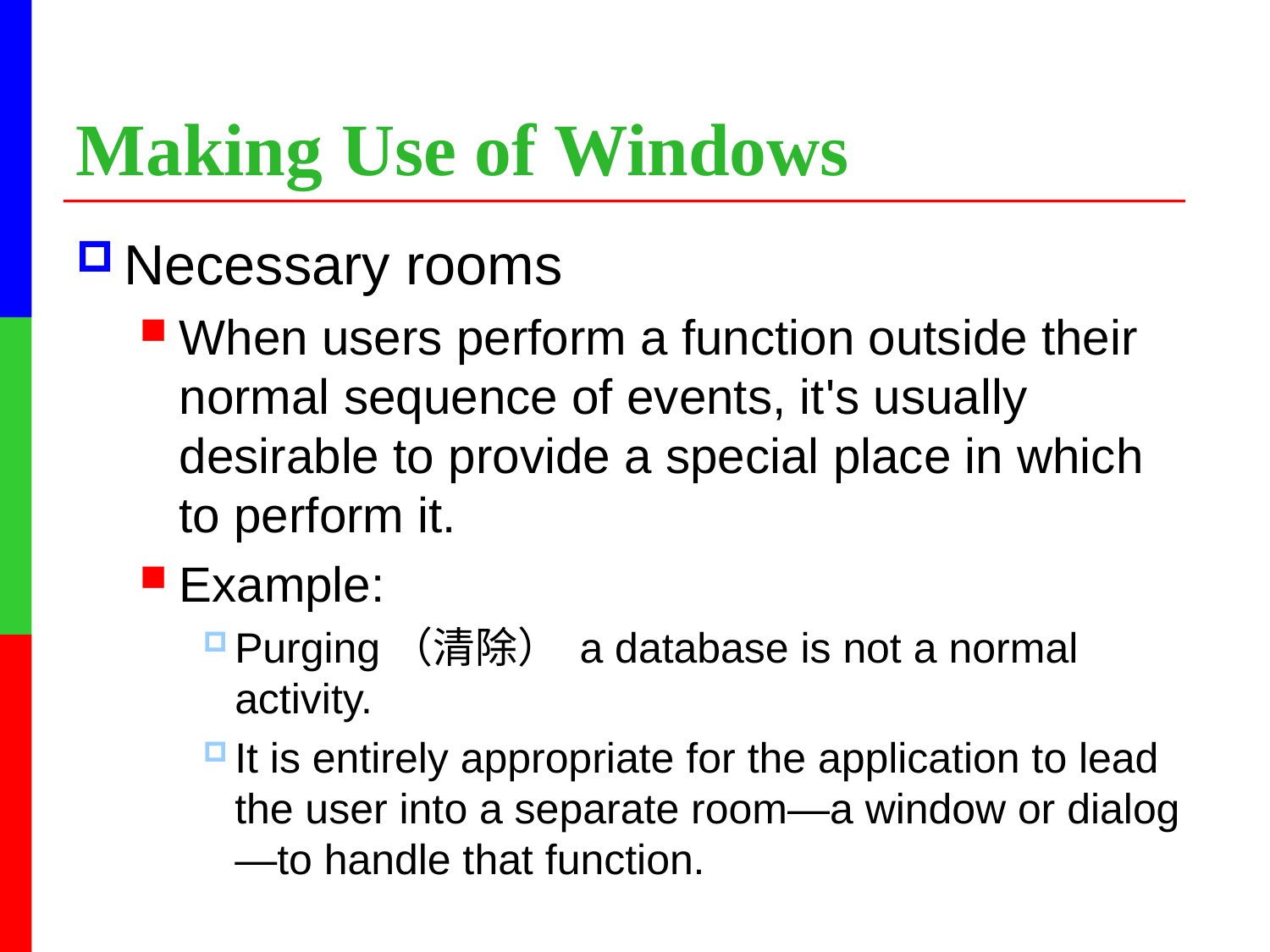

# Making Use of Windows
Necessary rooms
When users perform a function outside their normal sequence of events, it's usually desirable to provide a special place in which  to perform it.
Example:
Purging（清除） a database is not a normal activity.
It is entirely appropriate for the application to lead the user into a separate room—a window or dialog—to handle that function.